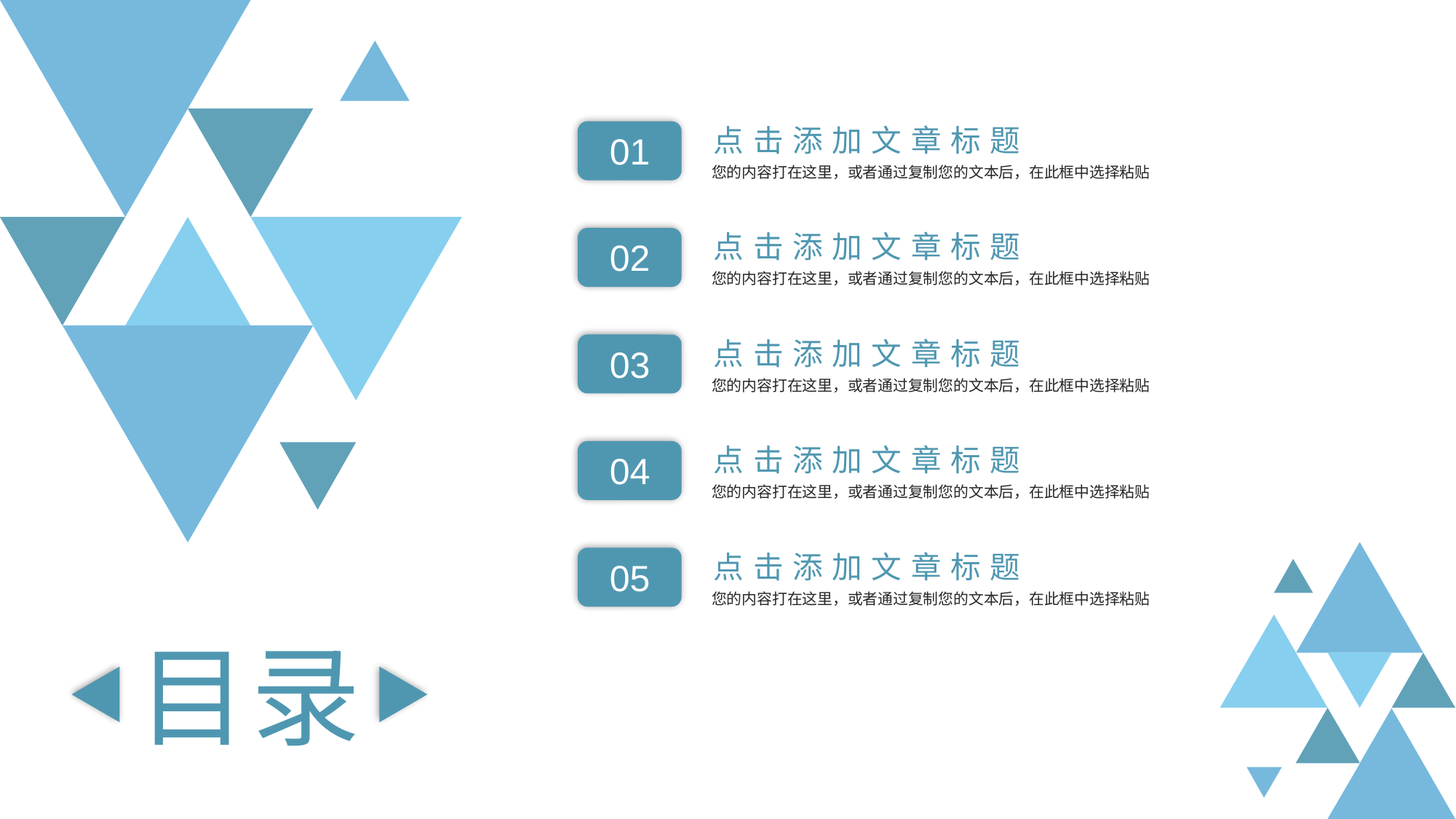

点击添加文章标题
您的内容打在这里，或者通过复制您的文本后，在此框中选择粘贴

01

点击添加文章标题
您的内容打在这里，或者通过复制您的文本后，在此框中选择粘贴

02

点击添加文章标题
您的内容打在这里，或者通过复制您的文本后，在此框中选择粘贴

03

点击添加文章标题
您的内容打在这里，或者通过复制您的文本后，在此框中选择粘贴

04

点击添加文章标题
您的内容打在这里，或者通过复制您的文本后，在此框中选择粘贴

05

目录